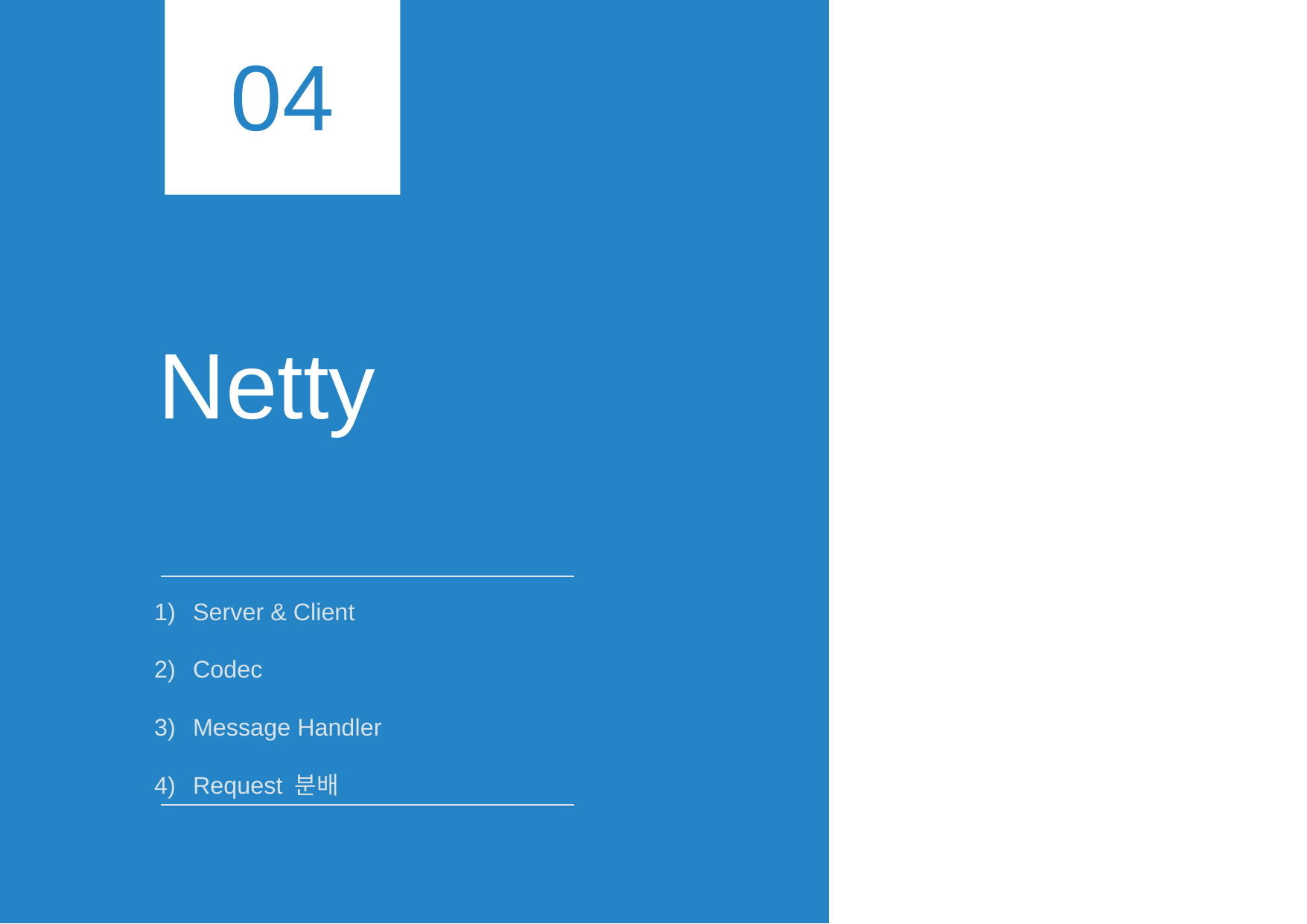

04
# Netty
Server & Client
Codec
Message Handler
Request 분배